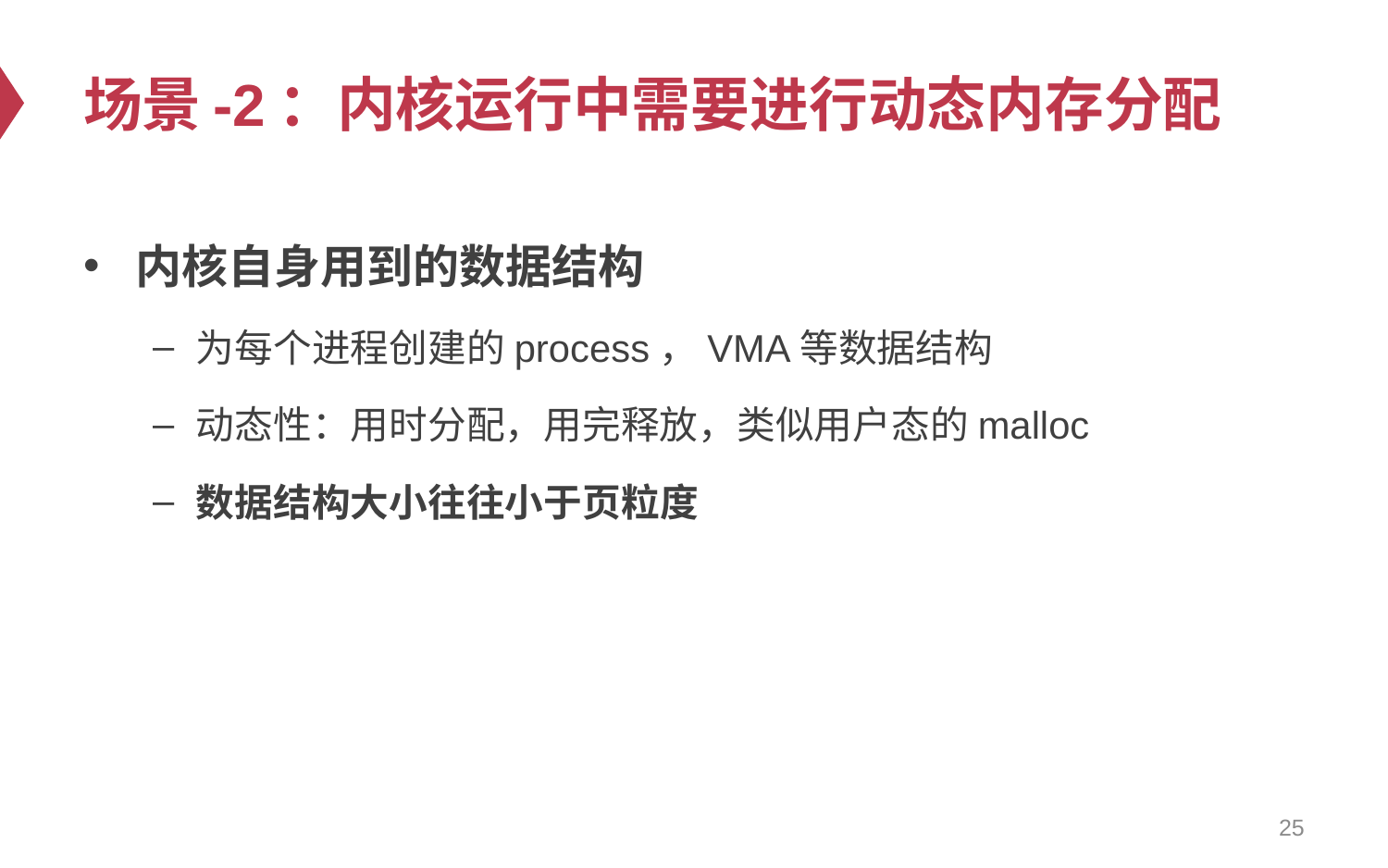

# 场景-2：内核运行中需要进行动态内存分配
内核自身用到的数据结构
为每个进程创建的process，VMA等数据结构
动态性：用时分配，用完释放，类似用户态的malloc
数据结构大小往往小于页粒度
25